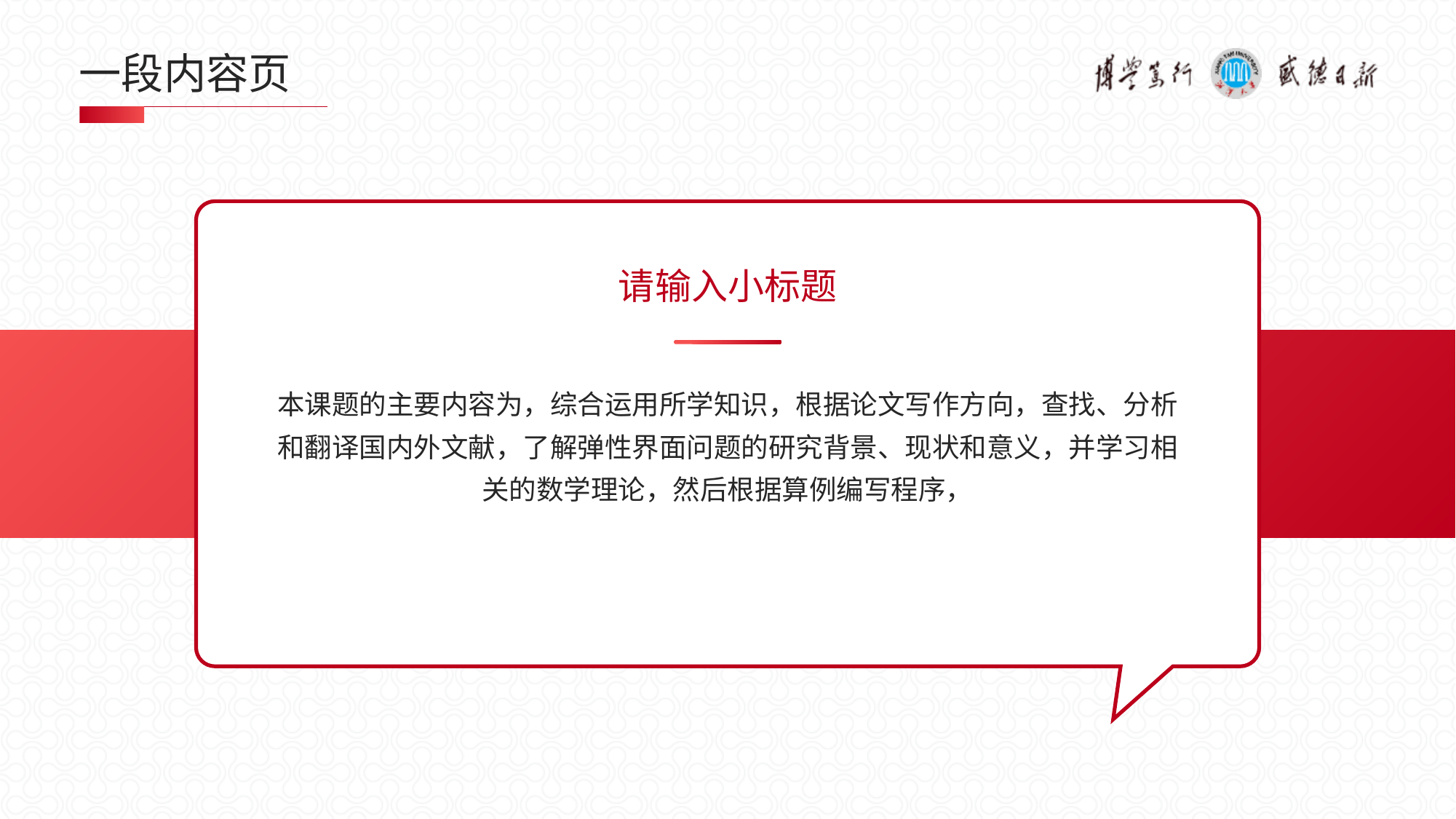

# 一段内容页

请输入小标题

本课题的主要内容为，综合运用所学知识，根据论文写作方向，查找、分析和翻译国内外文献，了解弹性界面问题的研究背景、现状和意义，并学习相关的数学理论，然后根据算例编写程序，